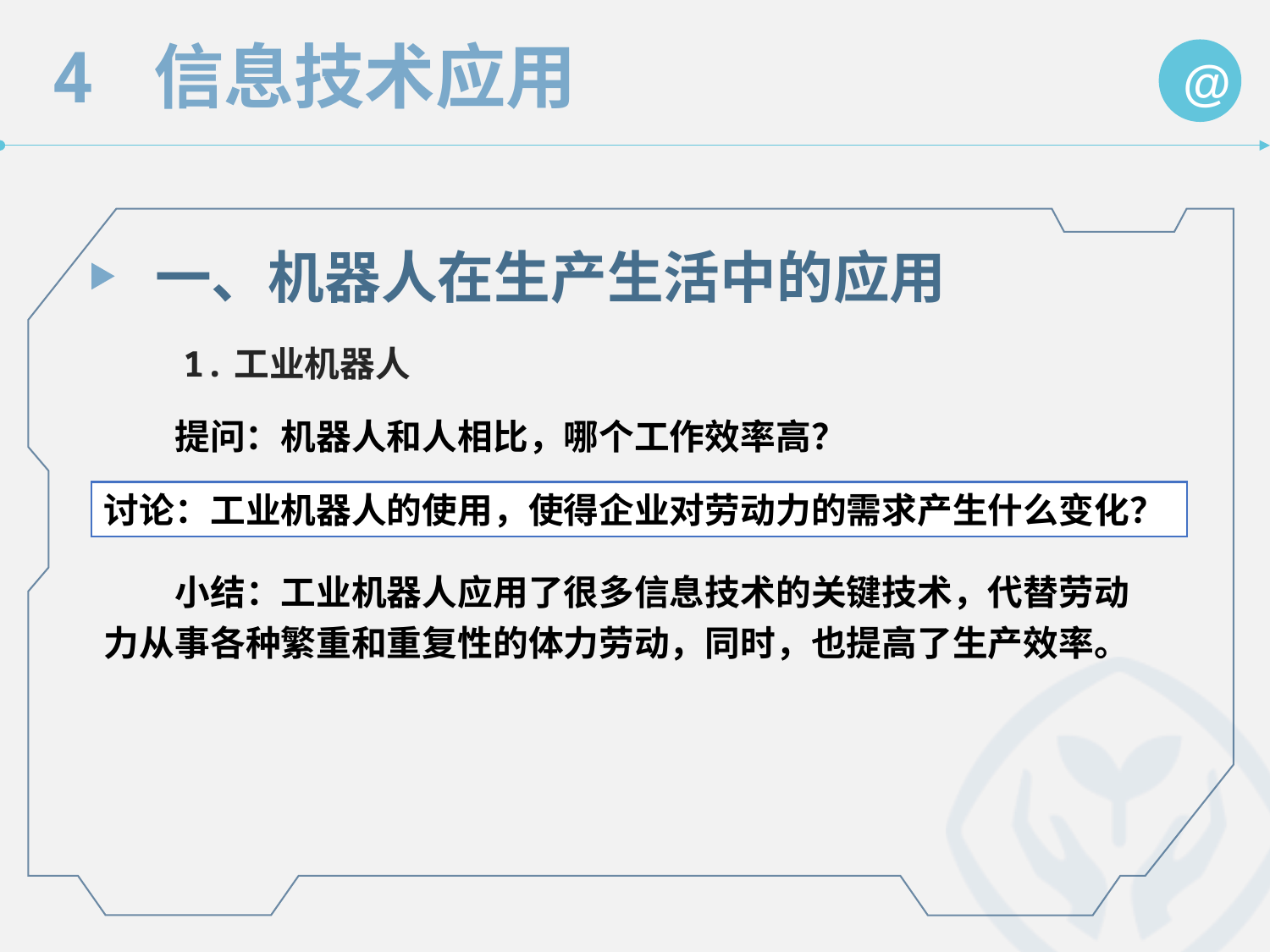

一、机器人在生产生活中的应用

　　1.工业机器人
　　提问：机器人和人相比，哪个工作效率高？
讨论：工业机器人的使用，使得企业对劳动力的需求产生什么变化？
　　小结：工业机器人应用了很多信息技术的关键技术，代替劳动力从事各种繁重和重复性的体力劳动，同时，也提高了生产效率。